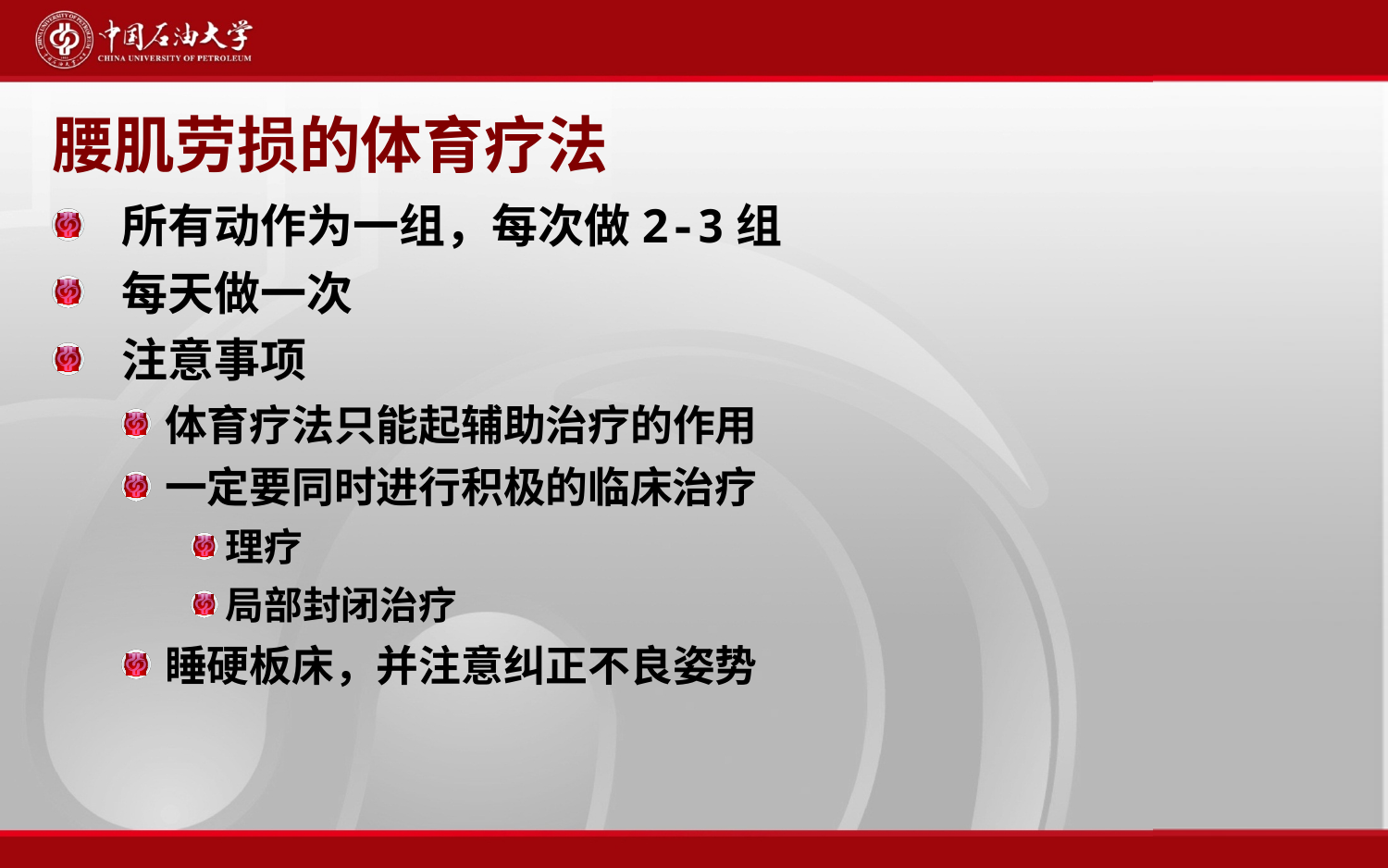

# 腰肌劳损的体育疗法
所有动作为一组，每次做2-3组
每天做一次
注意事项
体育疗法只能起辅助治疗的作用
一定要同时进行积极的临床治疗
理疗
局部封闭治疗
睡硬板床，并注意纠正不良姿势